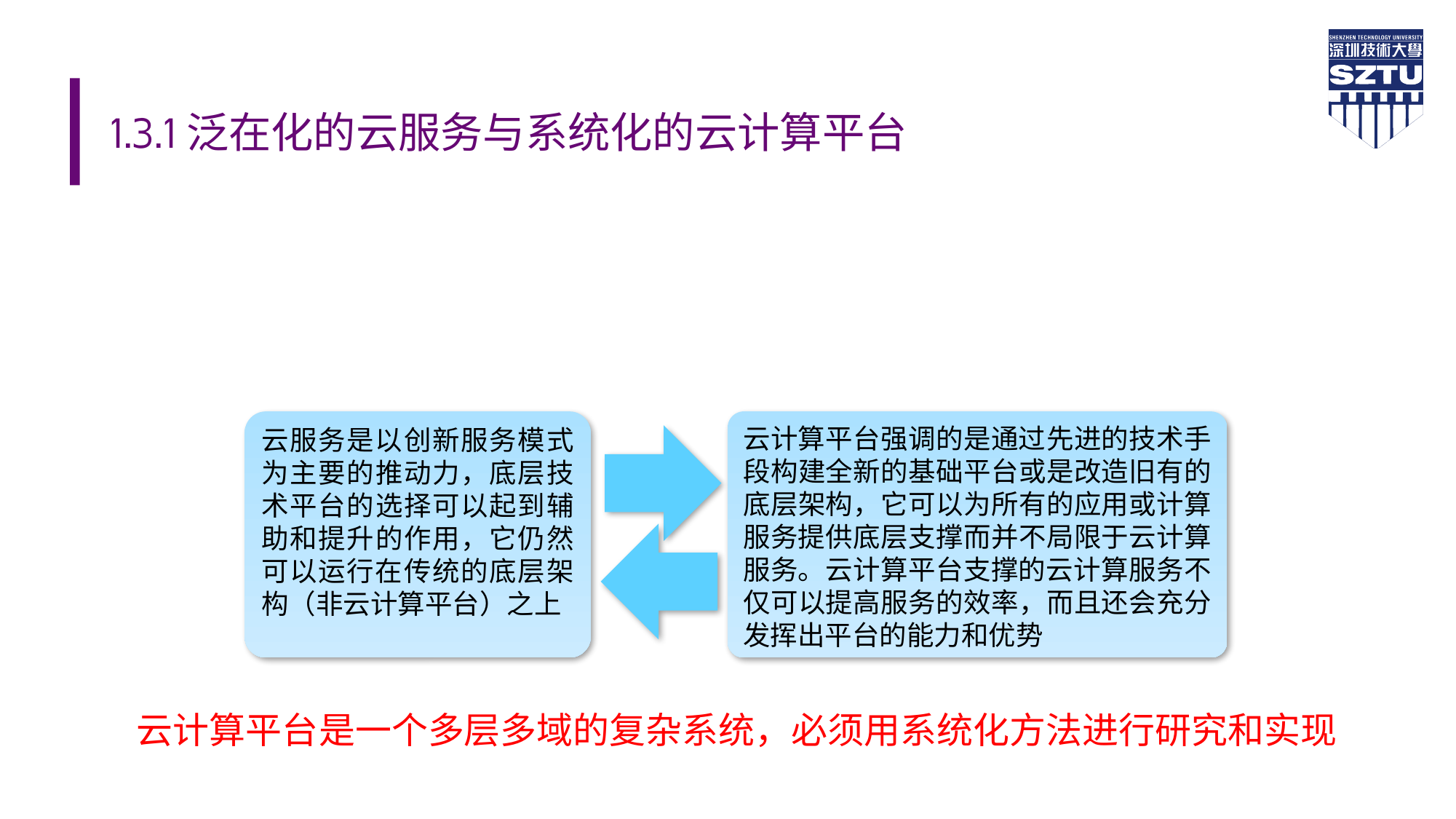

# 1.3.1泛在化的云服务与系统化的云计算平台
云服务是以创新服务模式为主要的推动力，底层技术平台的选择可以起到辅助和提升的作用，它仍然可以运行在传统的底层架构（非云计算平台）之上
云计算平台强调的是通过先进的技术手段构建全新的基础平台或是改造旧有的底层架构，它可以为所有的应用或计算服务提供底层支撑而并不局限于云计算服务。云计算平台支撑的云计算服务不仅可以提高服务的效率，而且还会充分发挥出平台的能力和优势

云计算平台是一个多层多域的复杂系统，必须用系统化方法进行研究和实现